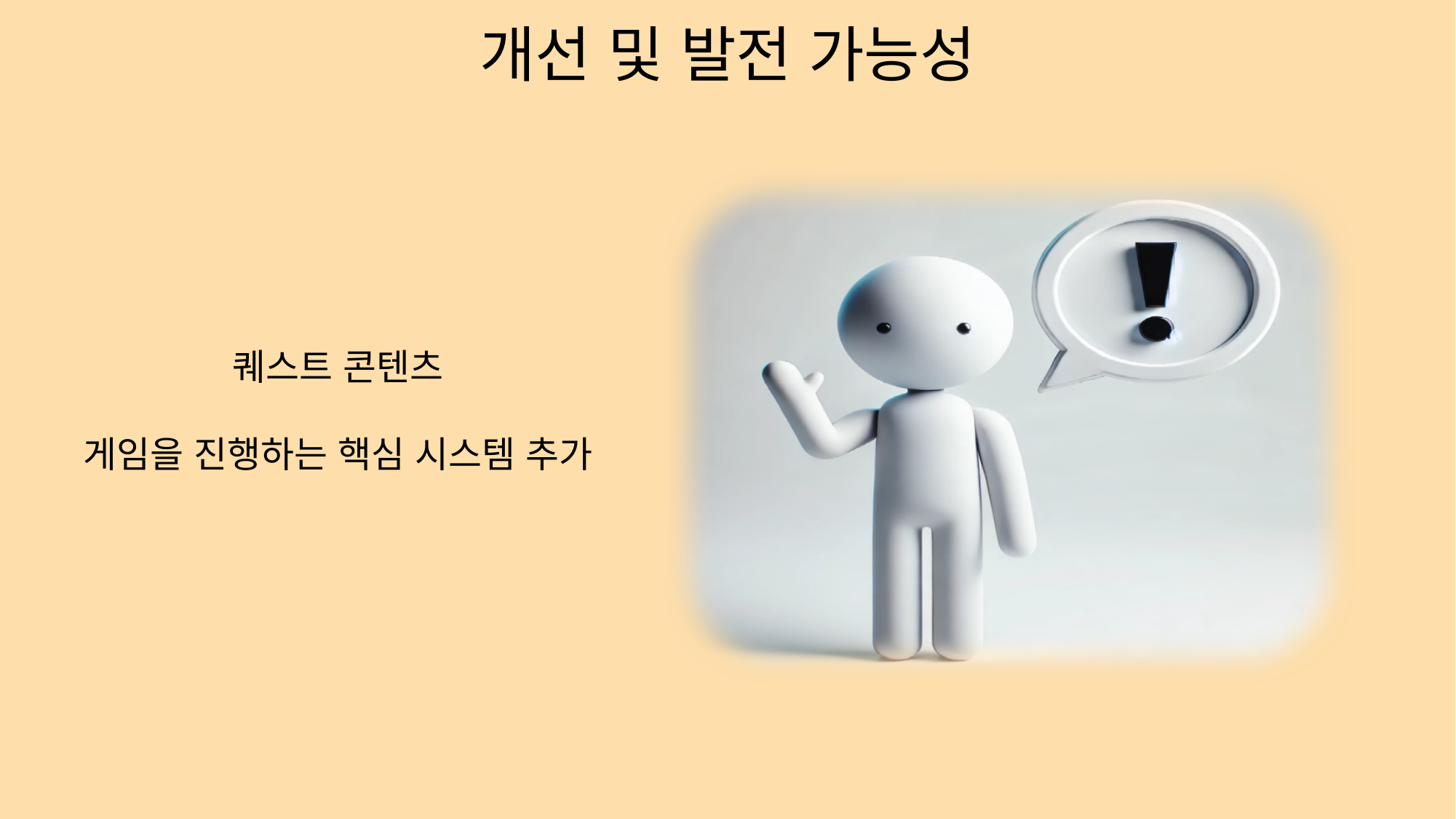

개선 및 발전 가능성

퀘스트 콘텐츠

게임을 진행하는 핵심 시스템 추가